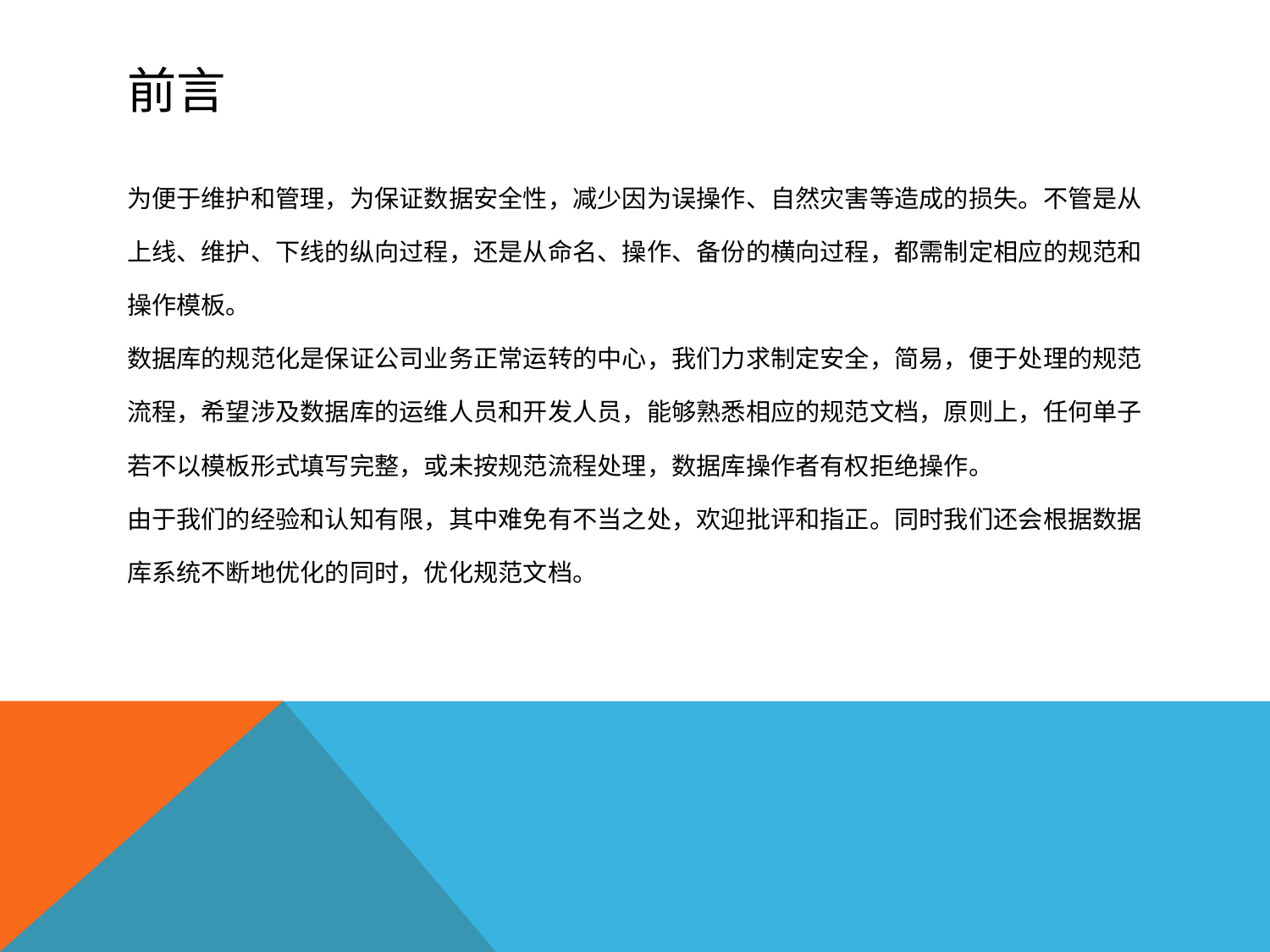

# 前言
为便于维护和管理，为保证数据安全性，减少因为误操作、自然灾害等造成的损失。不管是从上线、维护、下线的纵向过程，还是从命名、操作、备份的横向过程，都需制定相应的规范和操作模板。
数据库的规范化是保证公司业务正常运转的中心，我们力求制定安全，简易，便于处理的规范流程，希望涉及数据库的运维人员和开发人员，能够熟悉相应的规范文档，原则上，任何单子若不以模板形式填写完整，或未按规范流程处理，数据库操作者有权拒绝操作。
由于我们的经验和认知有限，其中难免有不当之处，欢迎批评和指正。同时我们还会根据数据库系统不断地优化的同时，优化规范文档。